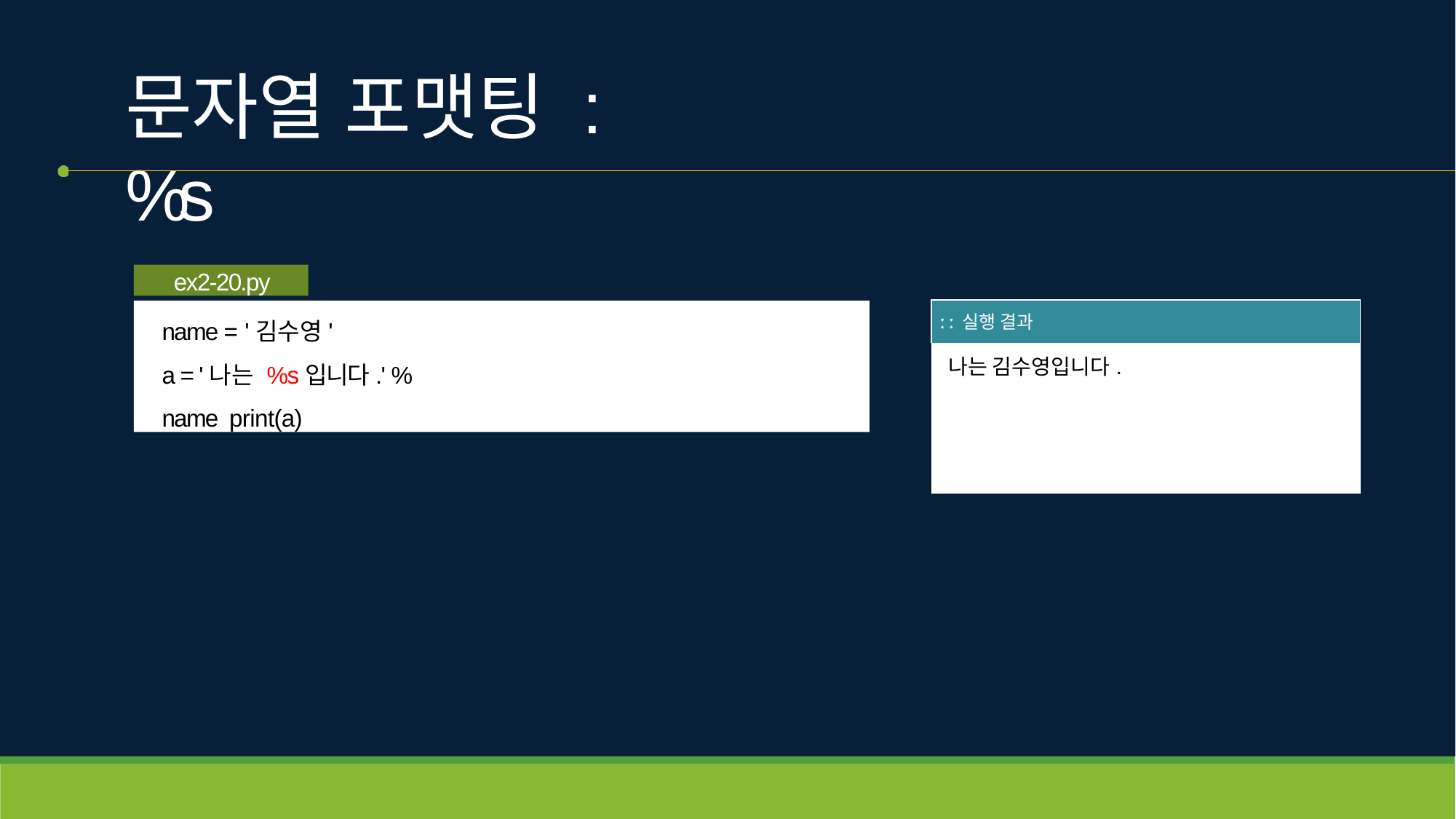

# 문자열 포맷팅 : %s

ex2-20.py
| ː ː 실행 결과 |
| --- |
| 나는 김수영입니다. |
name = '김수영'
a = '나는 %s입니다.' % name  print(a)